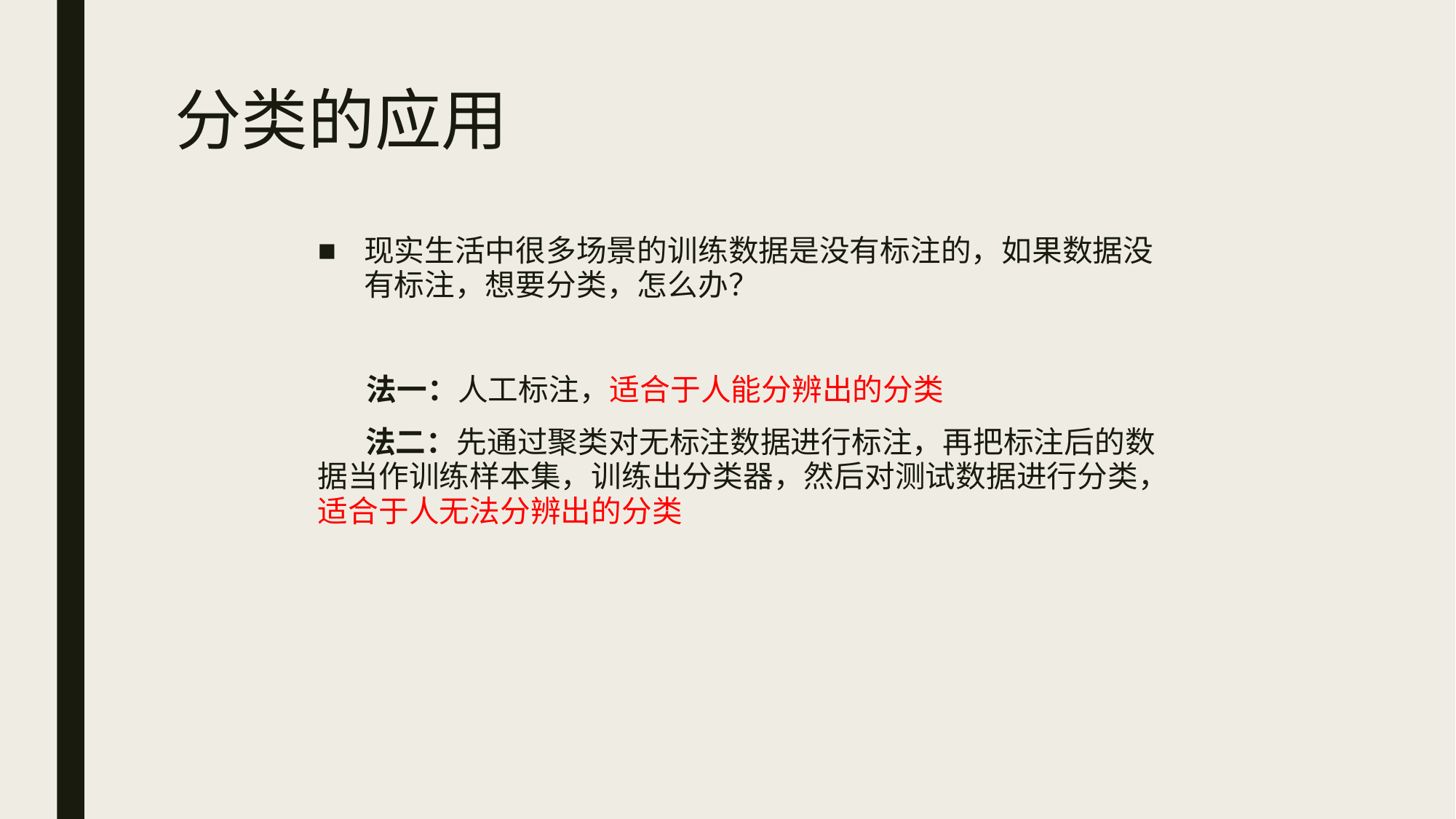

# 分类的应用
现实生活中很多场景的训练数据是没有标注的，如果数据没有标注，想要分类，怎么办？

      法一：人工标注，适合于人能分辨出的分类
      法二：先通过聚类对无标注数据进行标注，再把标注后的数据当作训练样本集，训练出分类器，然后对测试数据进行分类，适合于人无法分辨出的分类